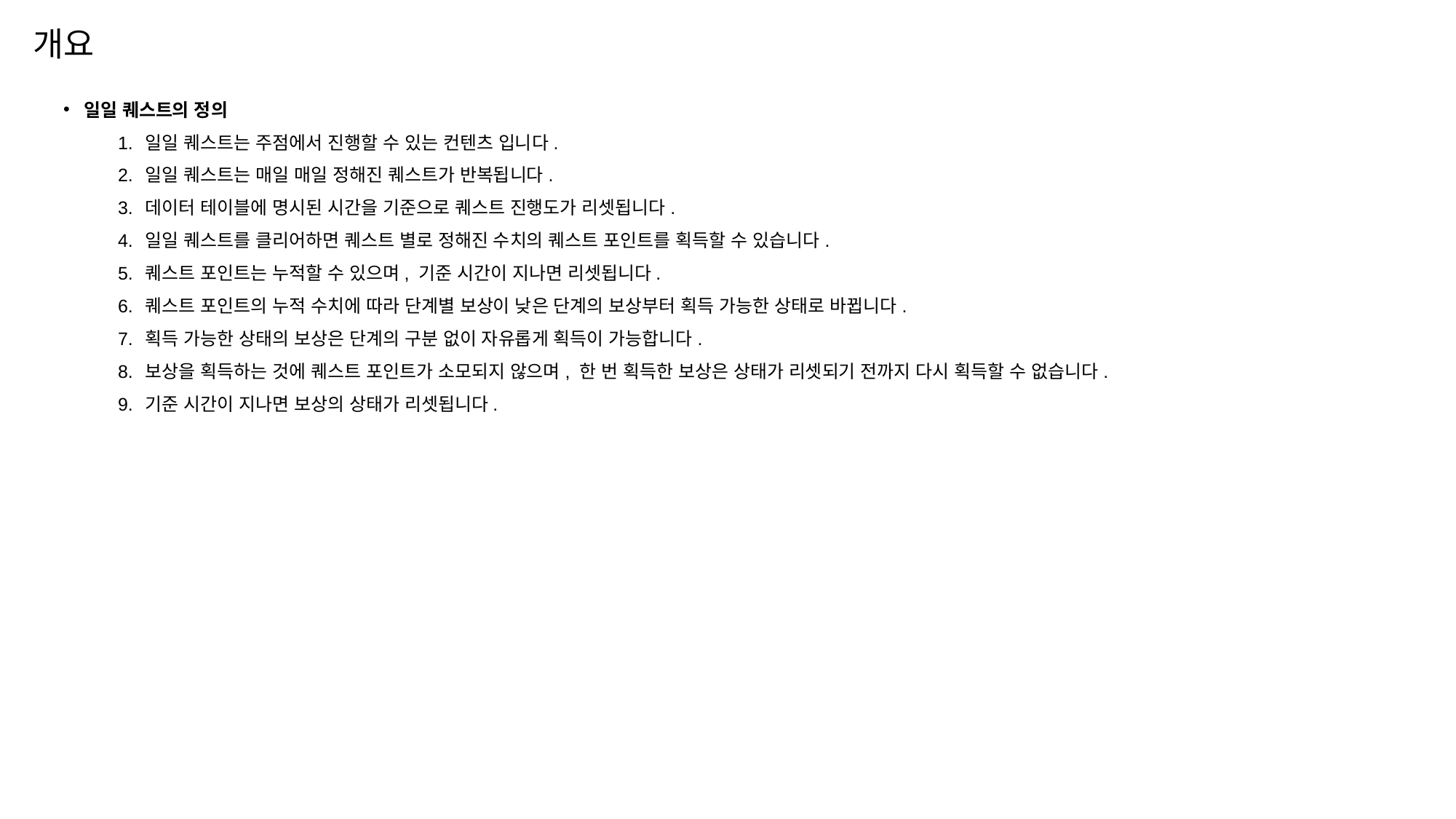

개요
일일 퀘스트의 정의
일일 퀘스트는 주점에서 진행할 수 있는 컨텐츠 입니다.
일일 퀘스트는 매일 매일 정해진 퀘스트가 반복됩니다.
데이터 테이블에 명시된 시간을 기준으로 퀘스트 진행도가 리셋됩니다.
일일 퀘스트를 클리어하면 퀘스트 별로 정해진 수치의 퀘스트 포인트를 획득할 수 있습니다.
퀘스트 포인트는 누적할 수 있으며, 기준 시간이 지나면 리셋됩니다.
퀘스트 포인트의 누적 수치에 따라 단계별 보상이 낮은 단계의 보상부터 획득 가능한 상태로 바뀝니다.
획득 가능한 상태의 보상은 단계의 구분 없이 자유롭게 획득이 가능합니다.
보상을 획득하는 것에 퀘스트 포인트가 소모되지 않으며, 한 번 획득한 보상은 상태가 리셋되기 전까지 다시 획득할 수 없습니다.
기준 시간이 지나면 보상의 상태가 리셋됩니다.